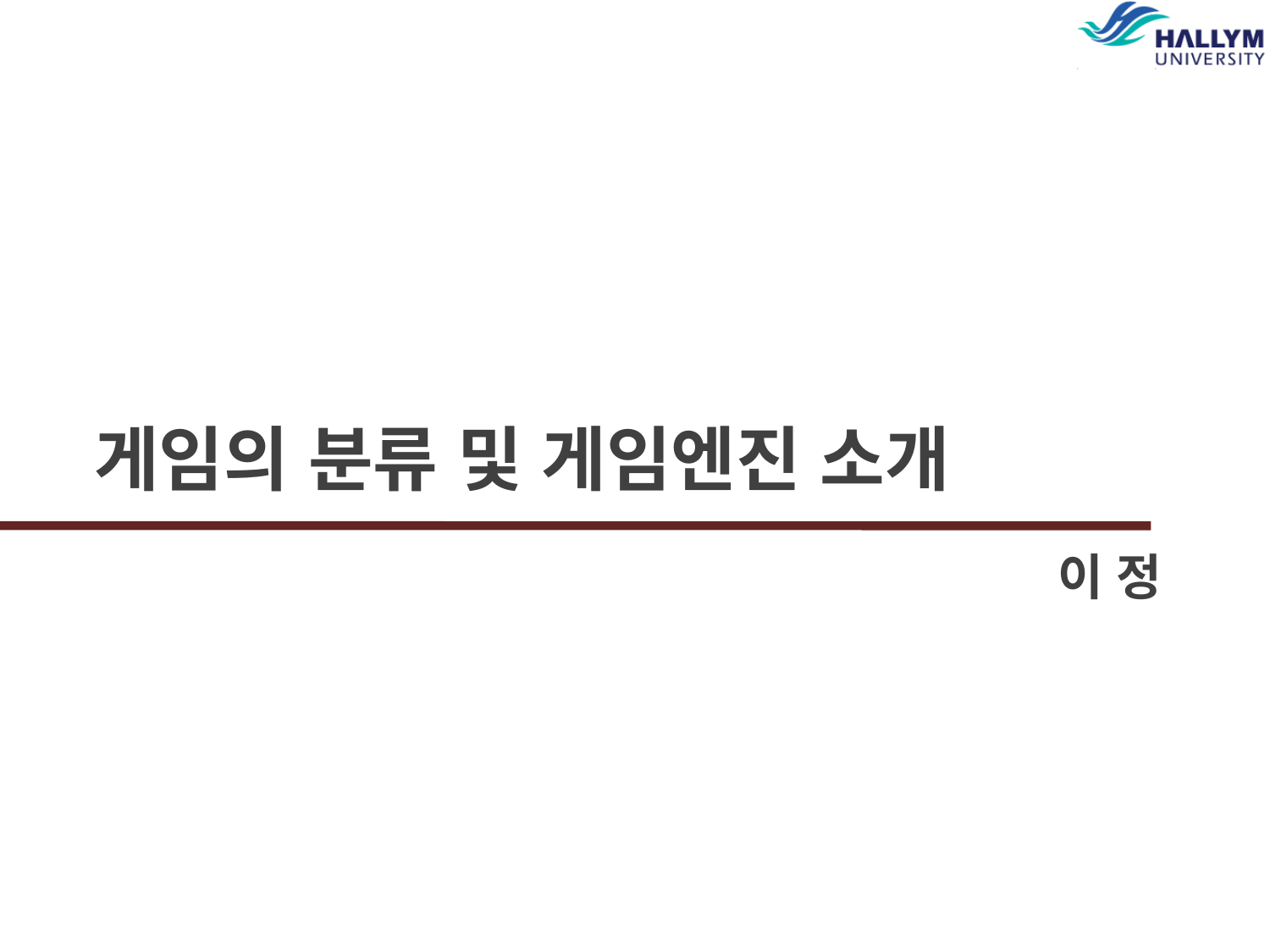

# 게임의 분류 및 게임엔진 소개
이 정